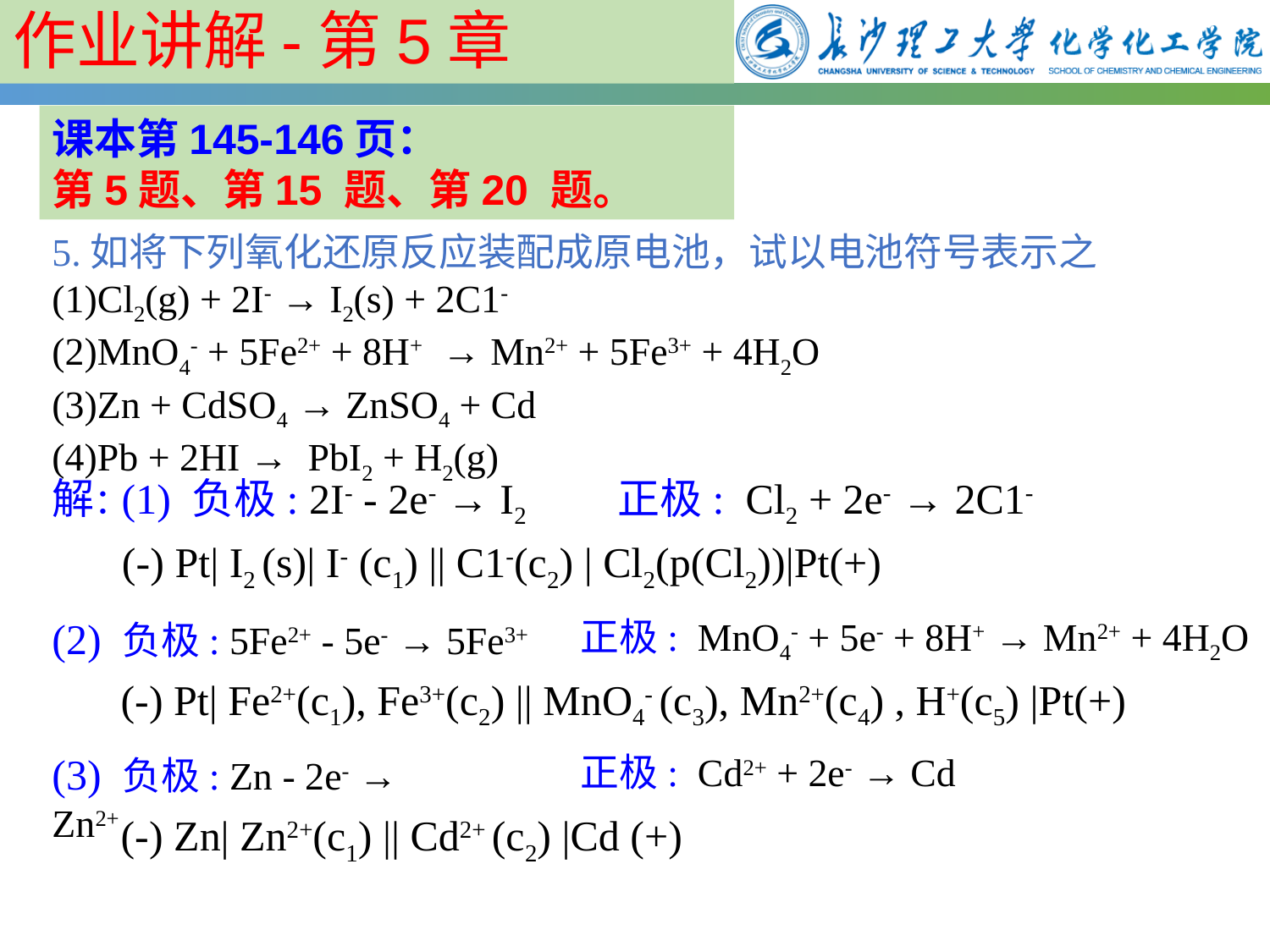

作业讲解-第5章
课本第145-146页：
第5题、第15 题、第20 题。
5.如将下列氧化还原反应装配成原电池，试以电池符号表示之
(1)Cl2(g) + 2I- → I2(s) + 2C1-
(2)MnO4- + 5Fe2+ + 8H+  → Mn2+ + 5Fe3+ + 4H2O
(3)Zn + CdSO4 → ZnSO4 + Cd
(4)Pb + 2HI →  PbI2 + H2(g)
正极:  Cl2 + 2e- → 2C1-
解：
(1) 负极: 2I- - 2e- → I2
(-) Pt| I2 (s)| I- (c1) || C1-(c2) | Cl2(p(Cl2))|Pt(+)
正极:  MnO4- + 5e- + 8H+ → Mn2+ + 4H2O
(2) 负极: 5Fe2+ - 5e- → 5Fe3+
(-) Pt| Fe2+(c1), Fe3+(c2) || MnO4- (c3), Mn2+(c4) , H+(c5) |Pt(+)
正极:  Cd2+ + 2e- → Cd
(3) 负极: Zn - 2e- → Zn2+
(-) Zn| Zn2+(c1) || Cd2+ (c2) |Cd (+)

27